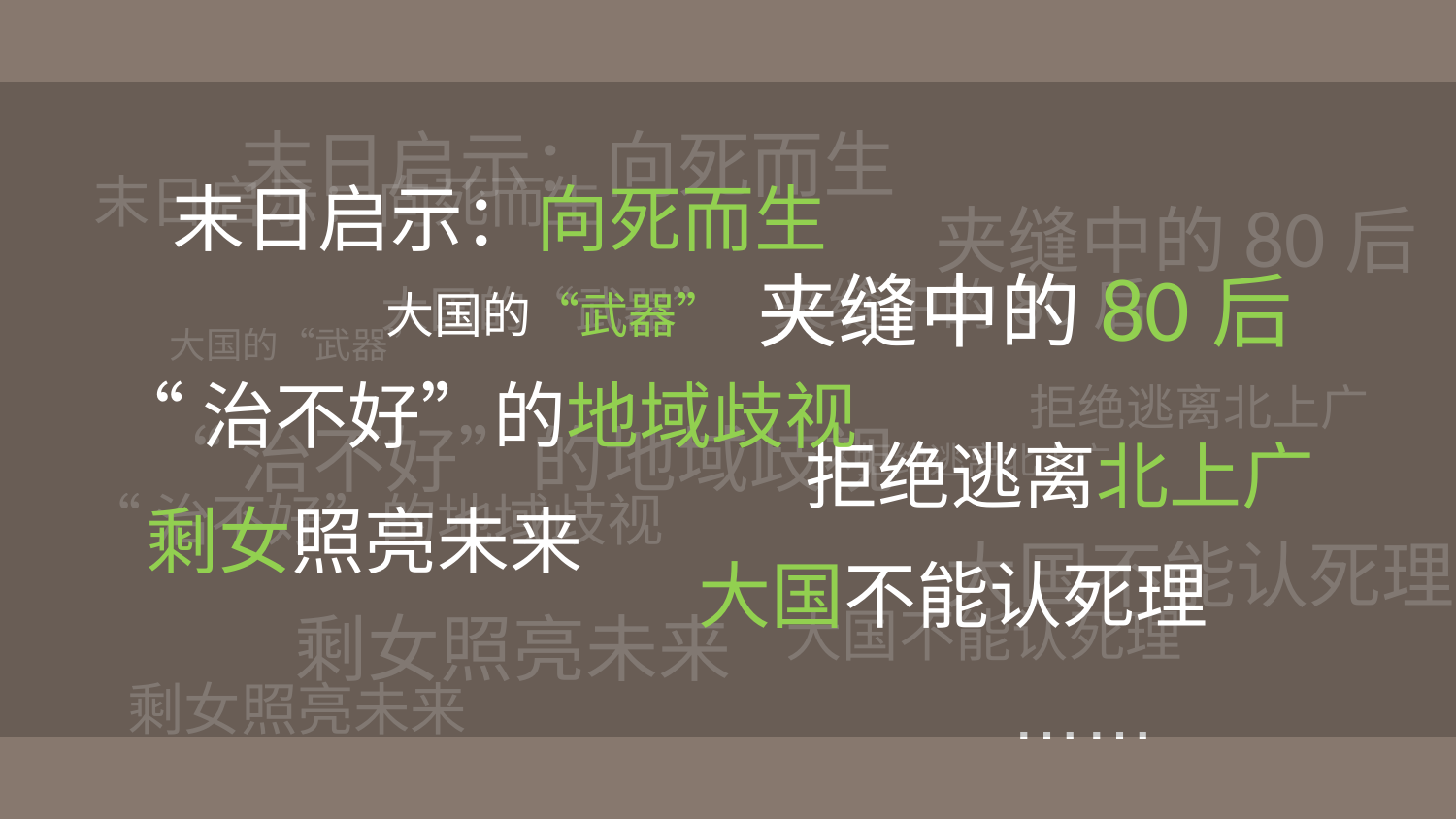

末日启示：向死而生
末日启示：向死而生
末日启示：向死而生
夹缝中的80后
夹缝中的80后
夹缝中的80后
大国的“武器”
大国的“武器”
大国的“武器”
“治不好”的地域歧视
拒绝逃离北上广
“治不好”的地域歧视
拒绝逃离北上广
拒绝逃离北上广
“治不好”的地域歧视
剩女照亮未来
大国不能认死理
大国不能认死理
大国不能认死理
剩女照亮未来
……
剩女照亮未来